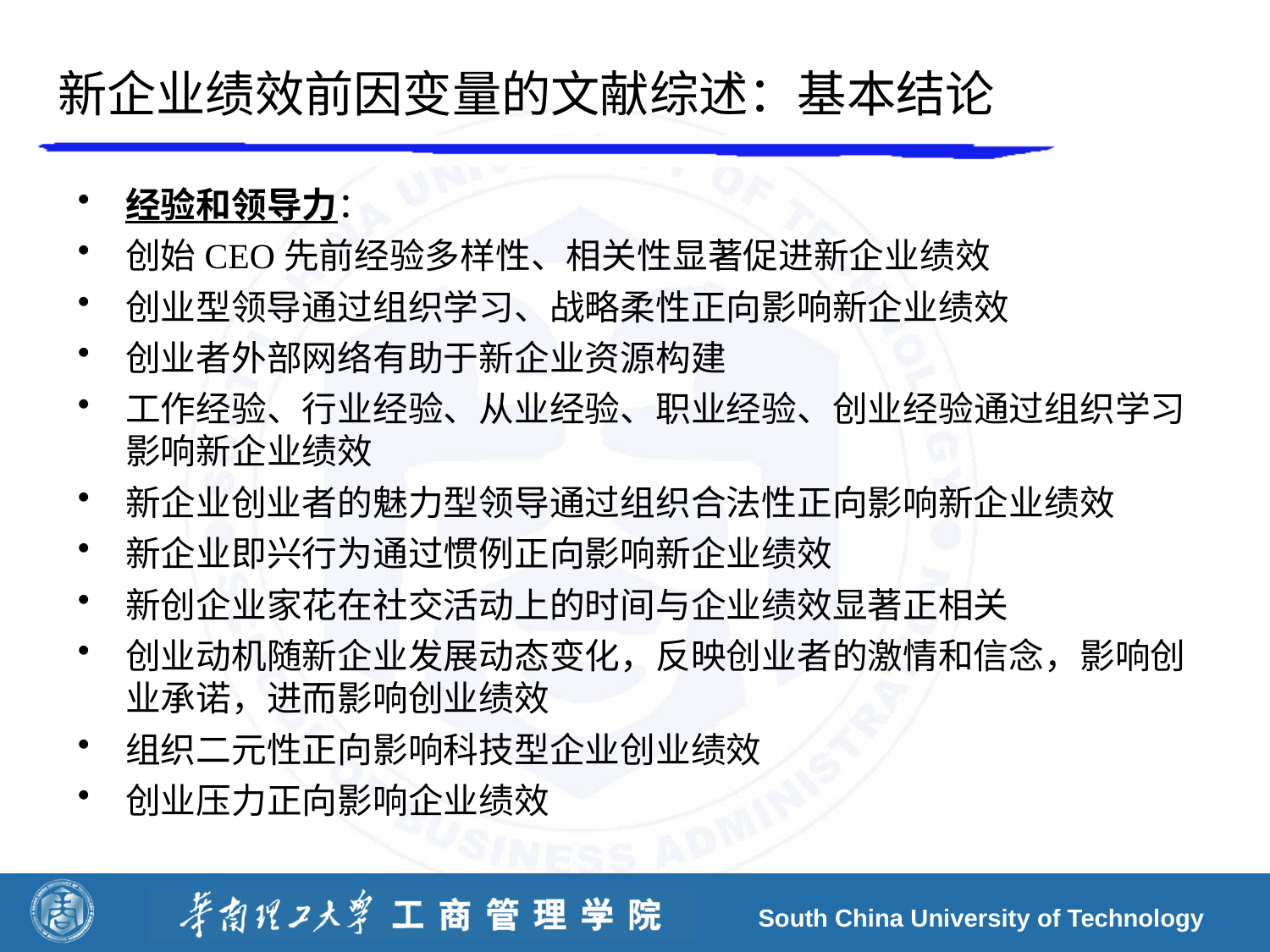

# 新企业绩效前因变量的文献综述：基本结论
经验和领导力：
创始CEO先前经验多样性、相关性显著促进新企业绩效
创业型领导通过组织学习、战略柔性正向影响新企业绩效
创业者外部网络有助于新企业资源构建
工作经验、行业经验、从业经验、职业经验、创业经验通过组织学习影响新企业绩效
新企业创业者的魅力型领导通过组织合法性正向影响新企业绩效
新企业即兴行为通过惯例正向影响新企业绩效
新创企业家花在社交活动上的时间与企业绩效显著正相关
创业动机随新企业发展动态变化，反映创业者的激情和信念，影响创业承诺，进而影响创业绩效
组织二元性正向影响科技型企业创业绩效
创业压力正向影响企业绩效

South China University of Technology